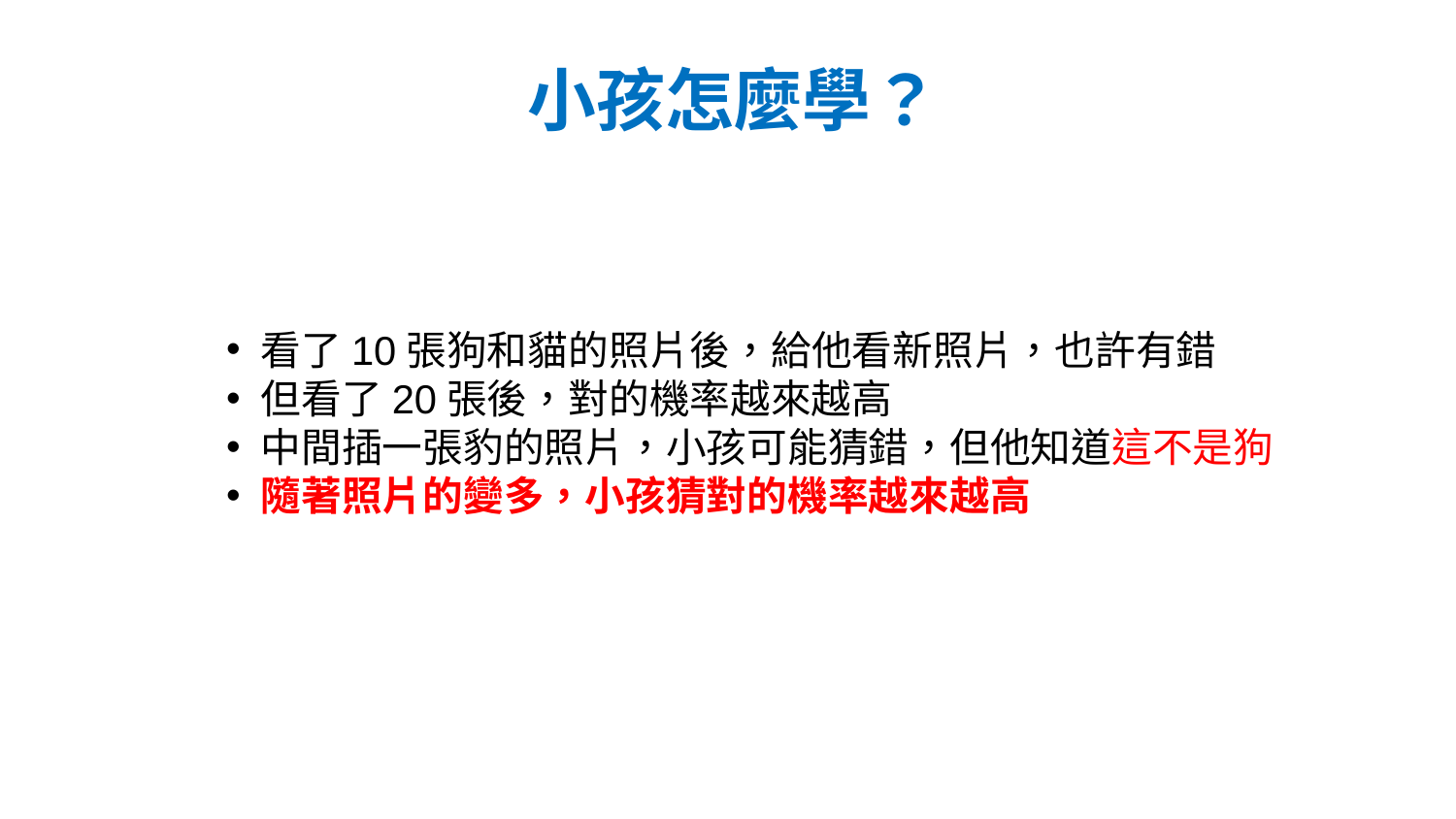

# 小孩怎麼學？
看了10張狗和貓的照片後，給他看新照片，也許有錯
但看了20張後，對的機率越來越高
中間插一張豹的照片，小孩可能猜錯，但他知道這不是狗
隨著照片的變多，小孩猜對的機率越來越高